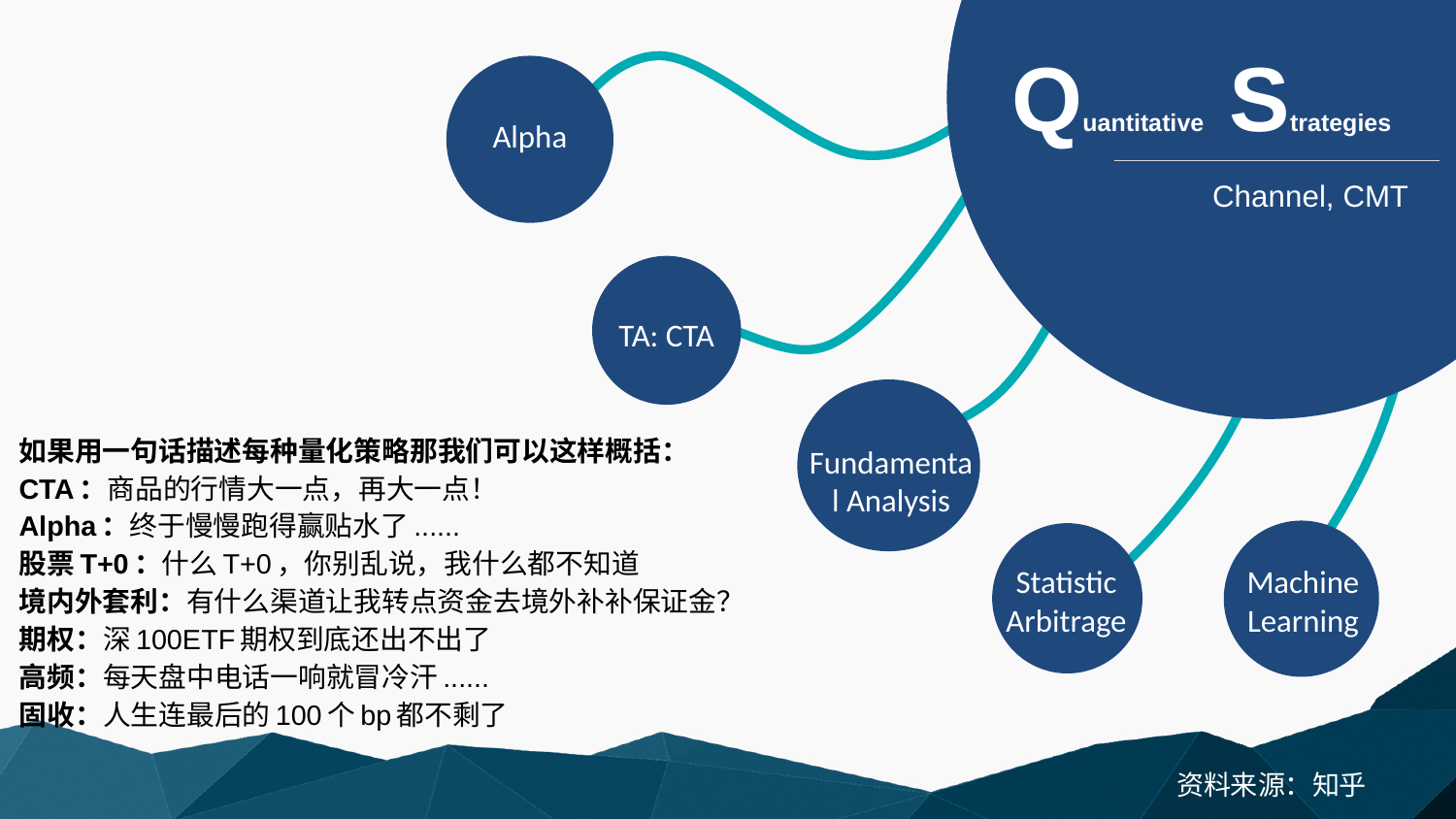

Quantitative Strategies
Channel, CMT

Alpha

TA: CTA

Fundamental Analysis
如果用一句话描述每种量化策略那我们可以这样概括：
CTA：商品的行情大一点，再大一点！
Alpha：终于慢慢跑得赢贴水了......
股票T+0：什么T+0，你别乱说，我什么都不知道
境内外套利：有什么渠道让我转点资金去境外补补保证金？
期权：深100ETF期权到底还出不出了
高频：每天盘中电话一响就冒冷汗......
固收：人生连最后的100个bp都不剩了

Machine Learning

Statistic Arbitrage
资料来源：知乎